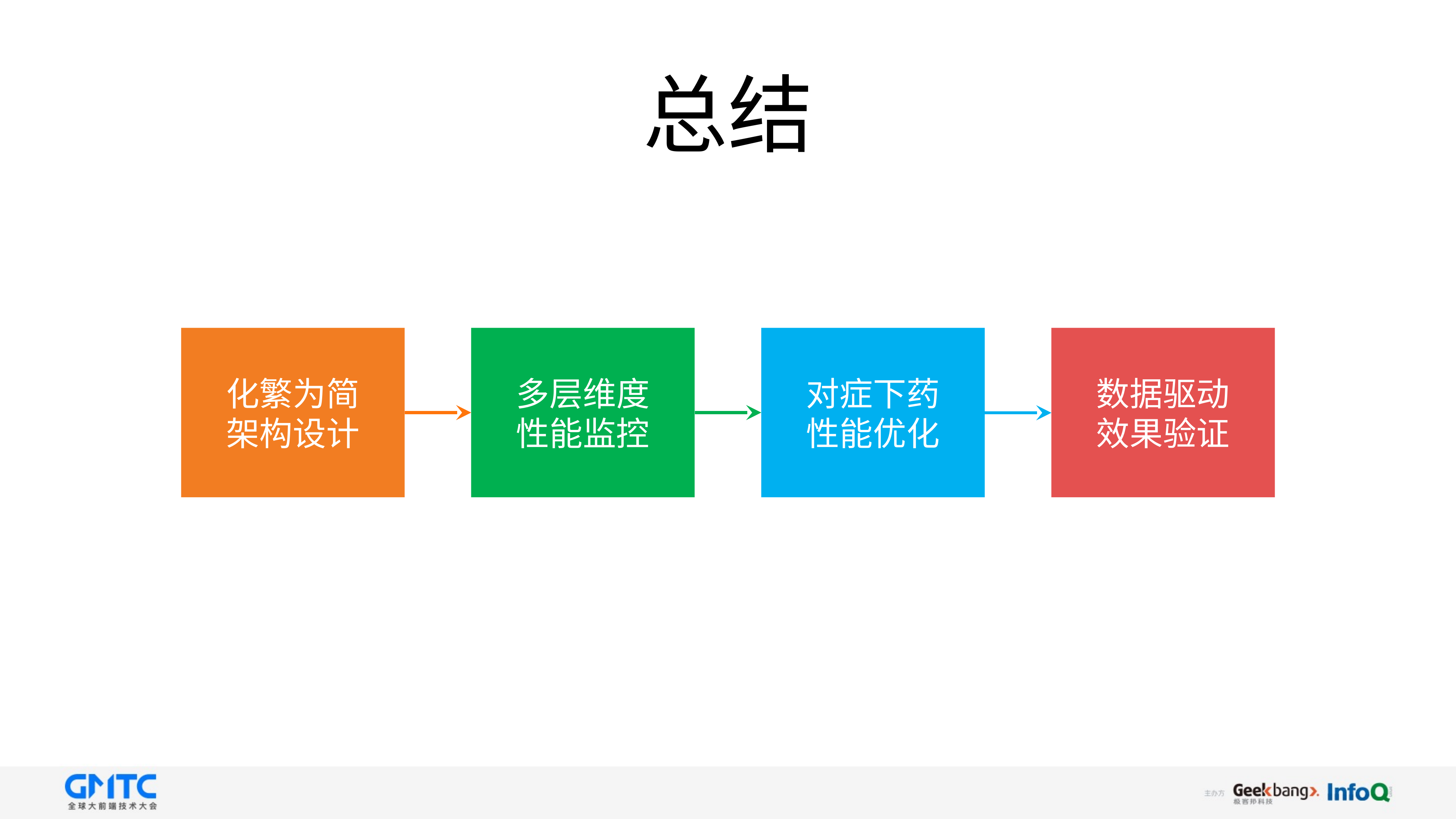

# 总结
化繁为简
架构设计
多层维度
性能监控
对症下药
性能优化
数据驱动
效果验证